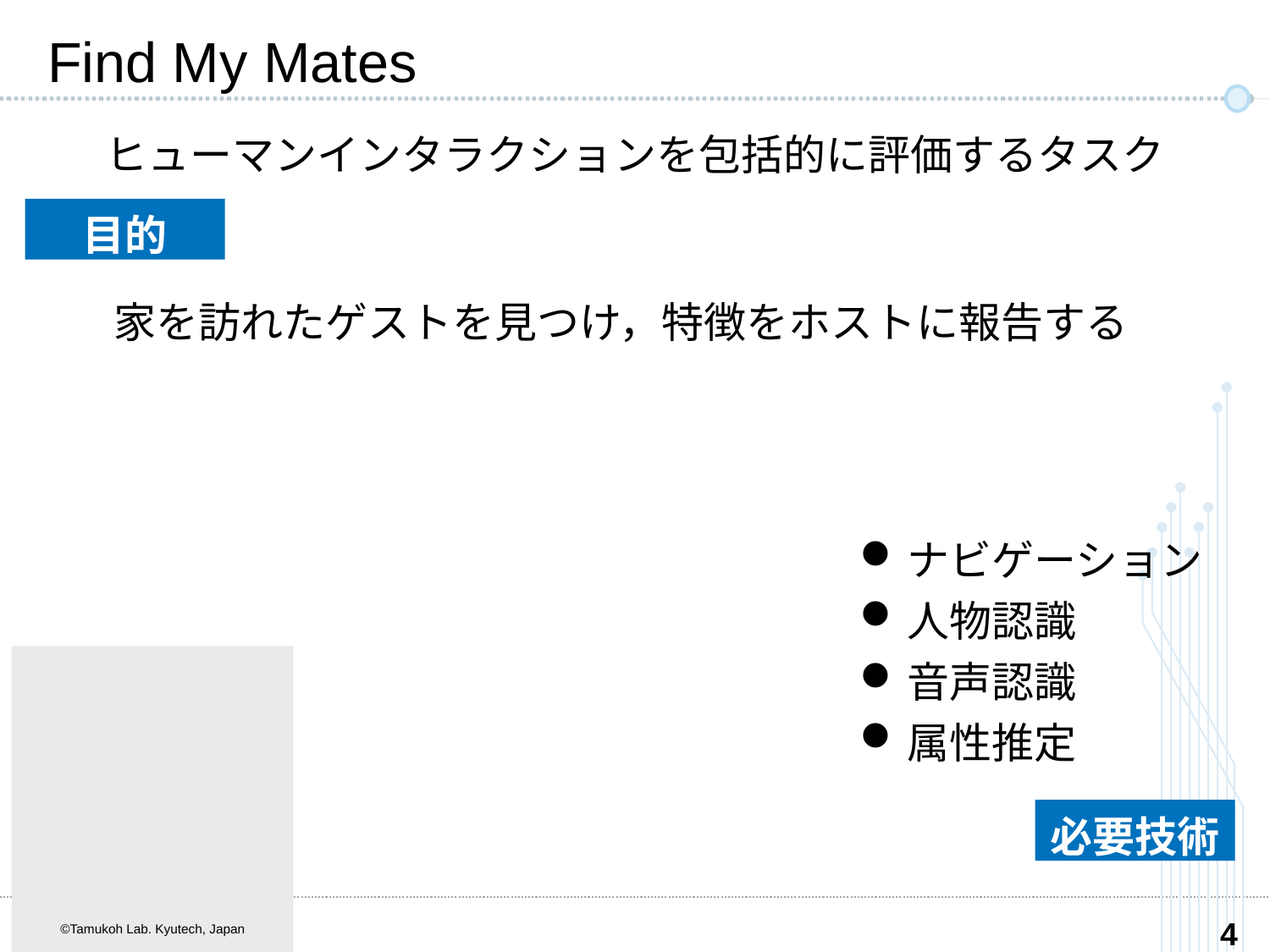

# Find My Mates
ヒューマンインタラクションを包括的に評価するタスク
目的
家を訪れたゲストを見つけ，特徴をホストに報告する
ナビゲーション
人物認識
音声認識
属性推定
必要技術
©Tamukoh Lab. Kyutech, Japan
4